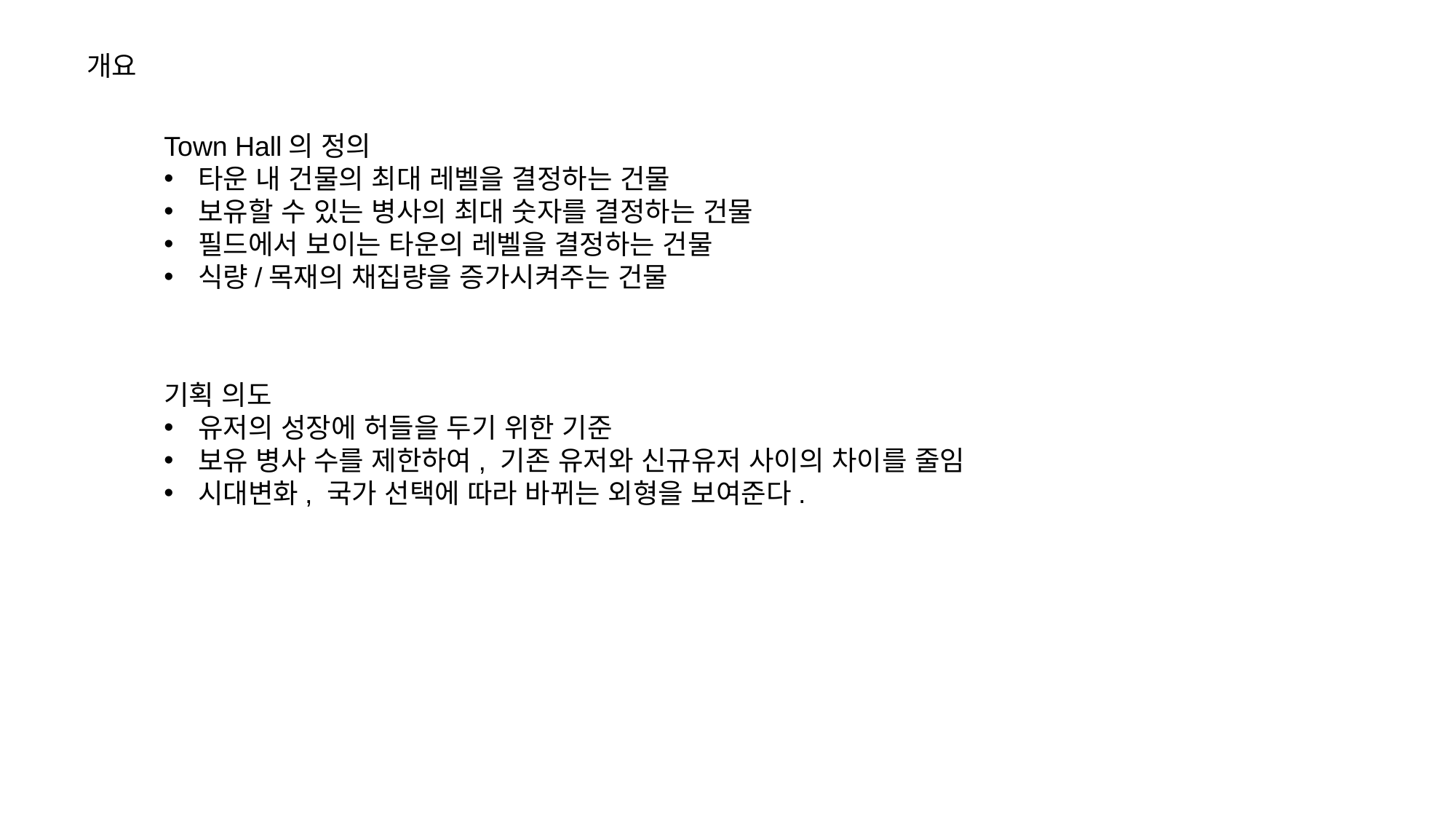

개요
Town Hall의 정의
타운 내 건물의 최대 레벨을 결정하는 건물
보유할 수 있는 병사의 최대 숫자를 결정하는 건물
필드에서 보이는 타운의 레벨을 결정하는 건물
식량/목재의 채집량을 증가시켜주는 건물
기획 의도
유저의 성장에 허들을 두기 위한 기준
보유 병사 수를 제한하여, 기존 유저와 신규유저 사이의 차이를 줄임
시대변화, 국가 선택에 따라 바뀌는 외형을 보여준다.